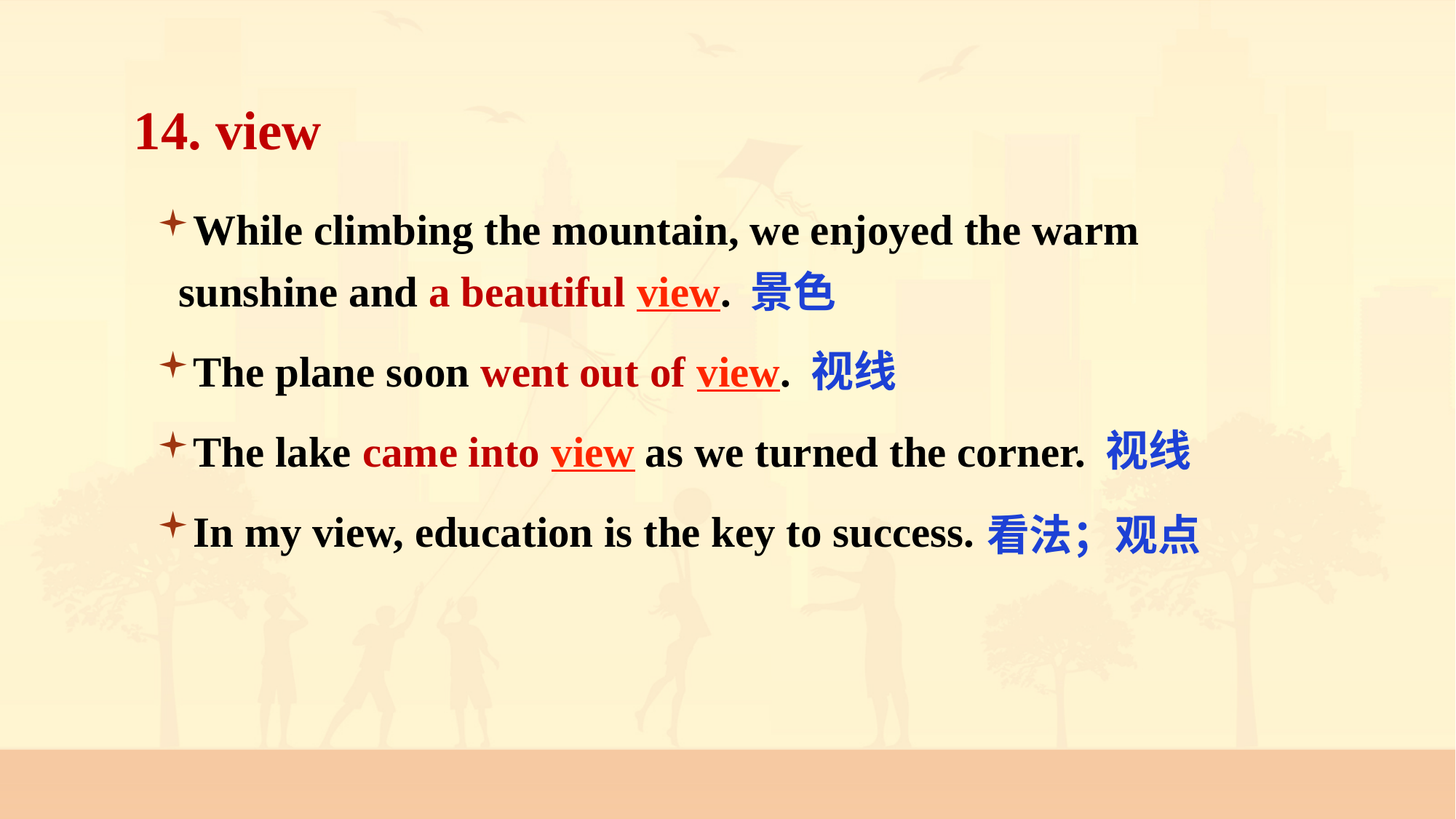

14. view
While climbing the mountain, we enjoyed the warm sunshine and a beautiful view.
The plane soon went out of view.
The lake came into view as we turned the corner.
In my view, education is the key to success.
景色
视线
视线
看法；观点